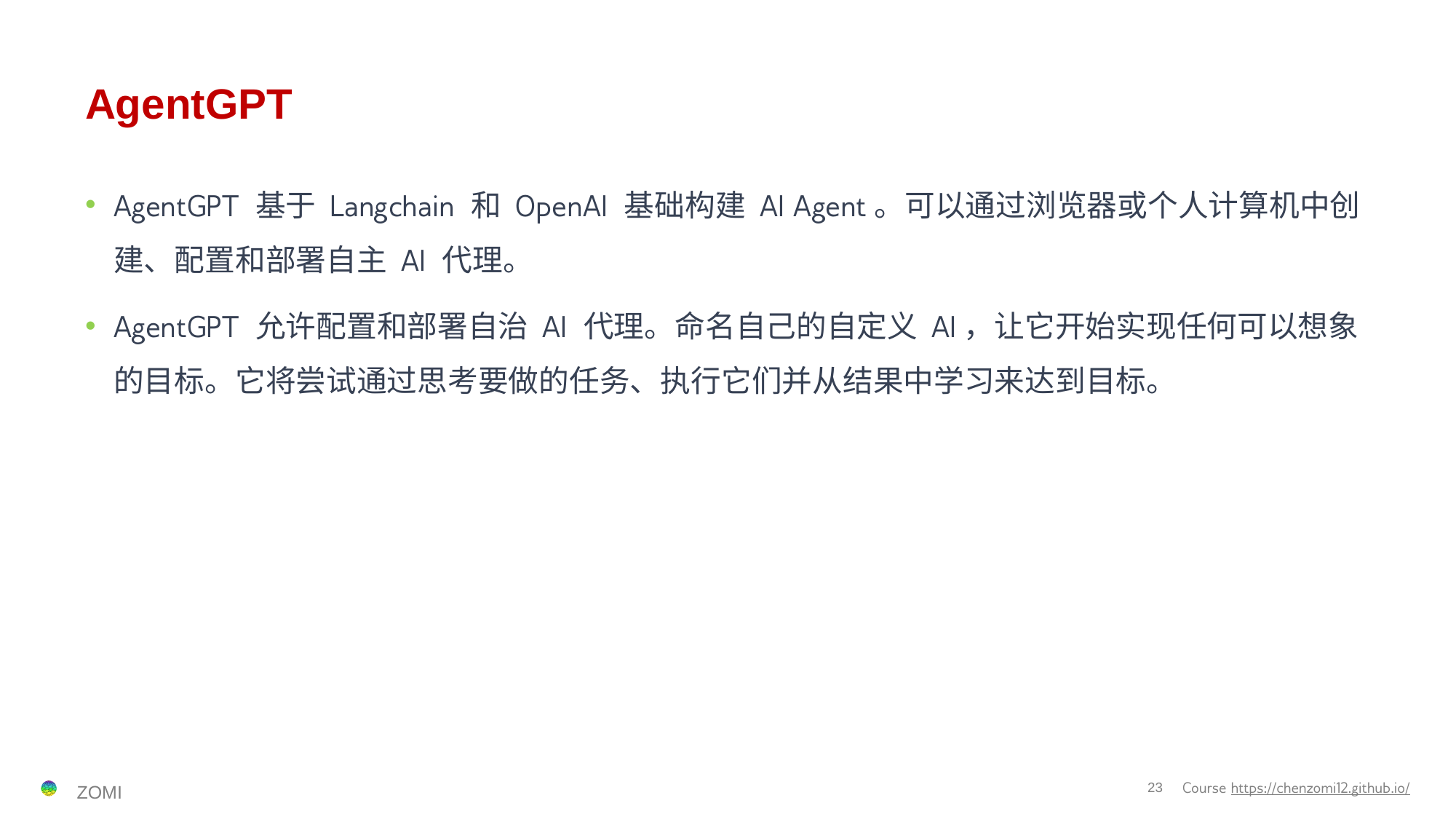

# AgentGPT
AgentGPT 基于 Langchain 和 OpenAI 基础构建 AI Agent。可以通过浏览器或个人计算机中创建、配置和部署自主 AI 代理。
AgentGPT 允许配置和部署自治 AI 代理。命名自己的自定义 AI，让它开始实现任何可以想象的目标。它将尝试通过思考要做的任务、执行它们并从结果中学习来达到目标。